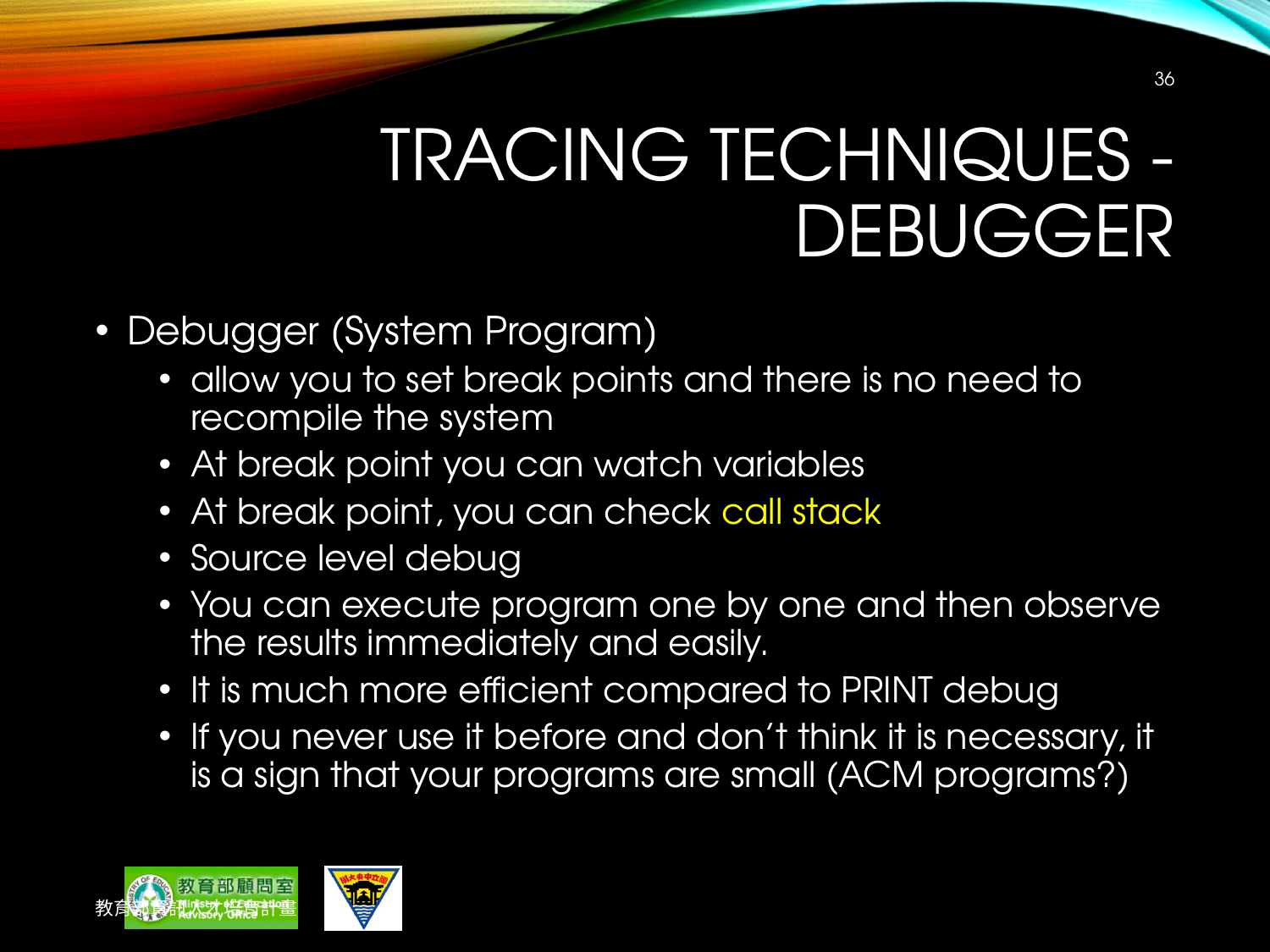

36
# Tracing Techniques - Debugger
Debugger (System Program)
allow you to set break points and there is no need to recompile the system
At break point you can watch variables
At break point, you can check call stack
Source level debug
You can execute program one by one and then observe the results immediately and easily.
It is much more efficient compared to PRINT debug
If you never use it before and don’t think it is necessary, it is a sign that your programs are small (ACM programs?)

教育部資訊人才培育計畫